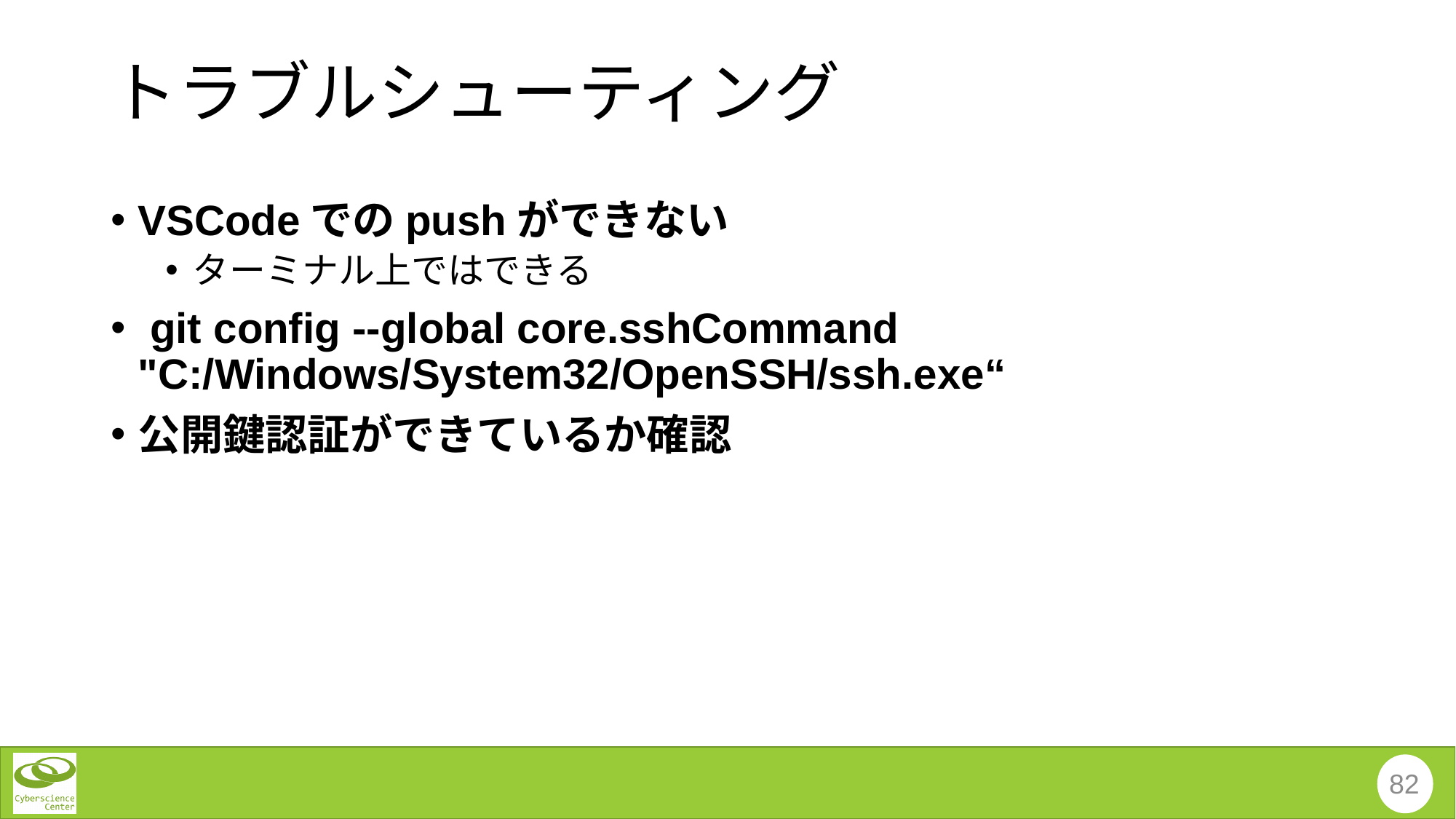

# トラブルシューティング
VSCodeでのpushができない
ターミナル上ではできる
 git config --global core.sshCommand "C:/Windows/System32/OpenSSH/ssh.exe“
公開鍵認証ができているか確認
82